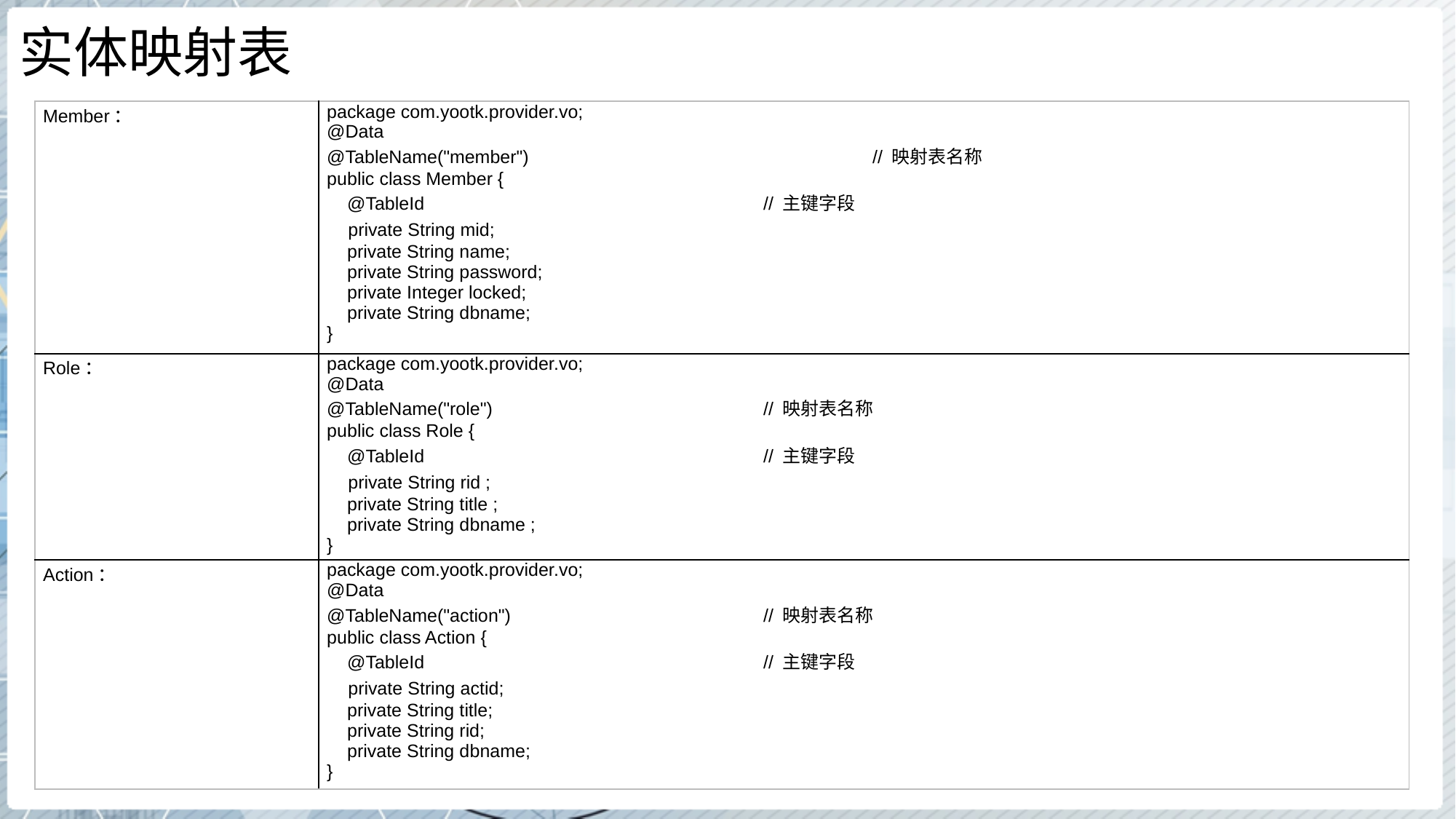

# 实体映射表
| Member： | package com.yootk.provider.vo; @Data @TableName("member") // 映射表名称 public class Member { @TableId // 主键字段 private String mid; private String name; private String password; private Integer locked; private String dbname; } |
| --- | --- |
| Role： | package com.yootk.provider.vo; @Data @TableName("role") // 映射表名称 public class Role { @TableId // 主键字段 private String rid ; private String title ; private String dbname ; } |
| Action： | package com.yootk.provider.vo; @Data @TableName("action") // 映射表名称 public class Action { @TableId // 主键字段 private String actid; private String title; private String rid; private String dbname; } |